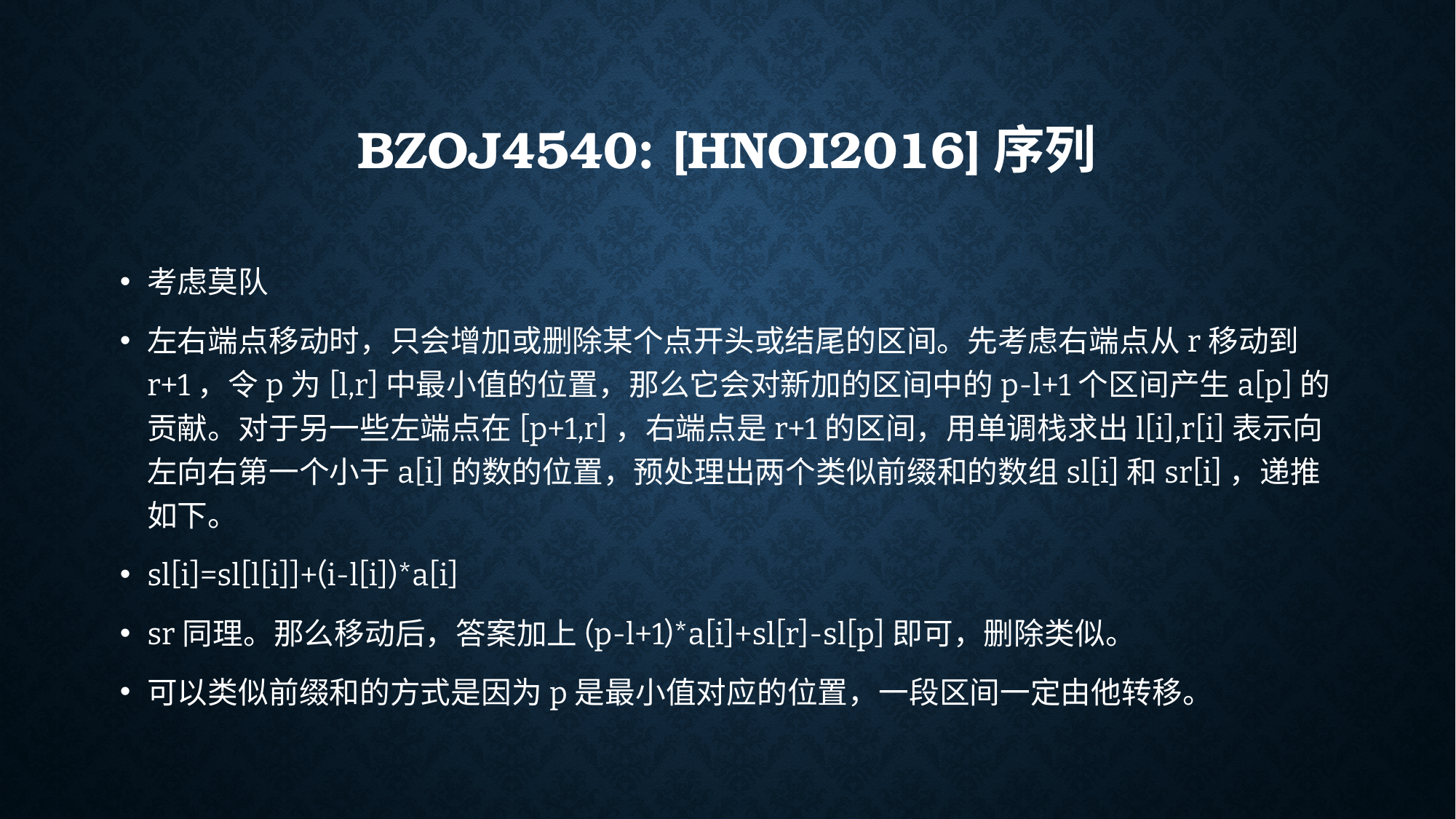

# bzoj4540: [Hnoi2016]序列
考虑莫队
左右端点移动时，只会增加或删除某个点开头或结尾的区间。先考虑右端点从r移动到r+1，令p为[l,r]中最小值的位置，那么它会对新加的区间中的p-l+1个区间产生a[p]的贡献。对于另一些左端点在[p+1,r]，右端点是r+1的区间，用单调栈求出l[i],r[i]表示向左向右第一个小于a[i]的数的位置，预处理出两个类似前缀和的数组sl[i]和sr[i]，递推如下。
sl[i]=sl[l[i]]+(i-l[i])*a[i]
sr同理。那么移动后，答案加上(p-l+1)*a[i]+sl[r]-sl[p]即可，删除类似。
可以类似前缀和的方式是因为p是最小值对应的位置，一段区间一定由他转移。